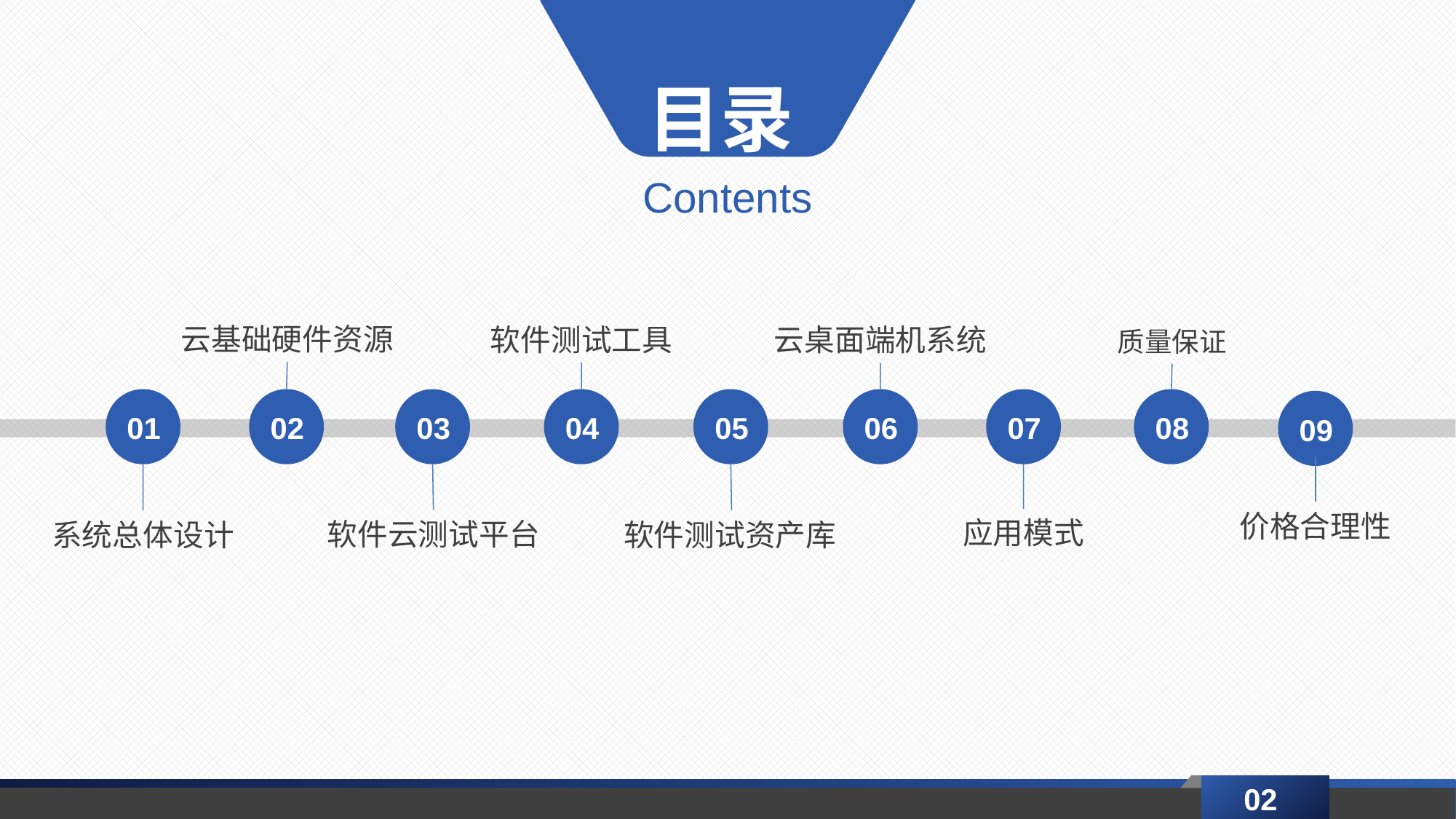

目录
Contents
云基础硬件资源
软件测试工具
云桌面端机系统
质量保证

01

02

03

04

05

06

07

08

09
价格合理性
应用模式
软件云测试平台
系统总体设计
软件测试资产库

02